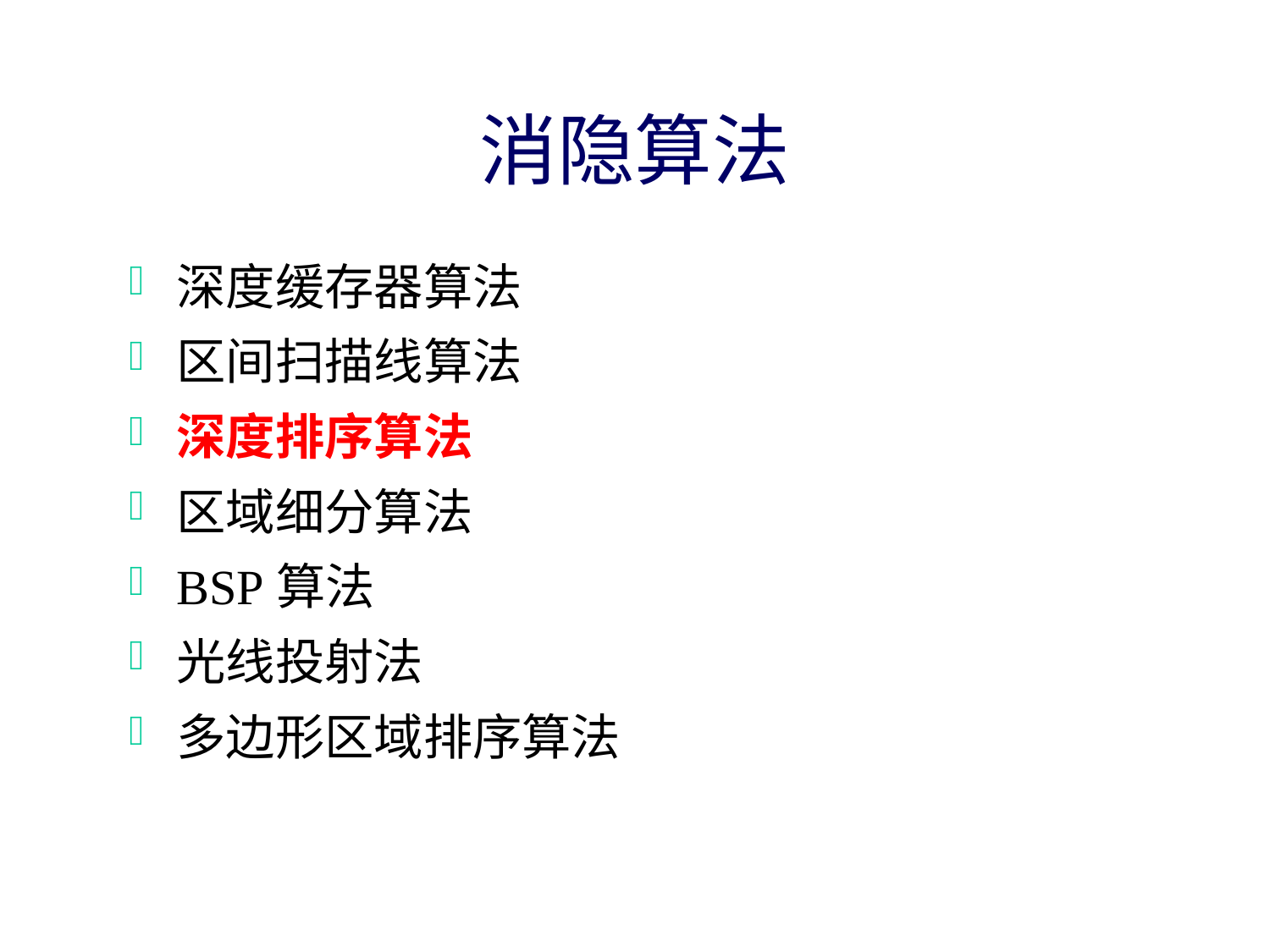

# 消隐算法
深度缓存器算法
区间扫描线算法
深度排序算法
区域细分算法
BSP算法
光线投射法
多边形区域排序算法